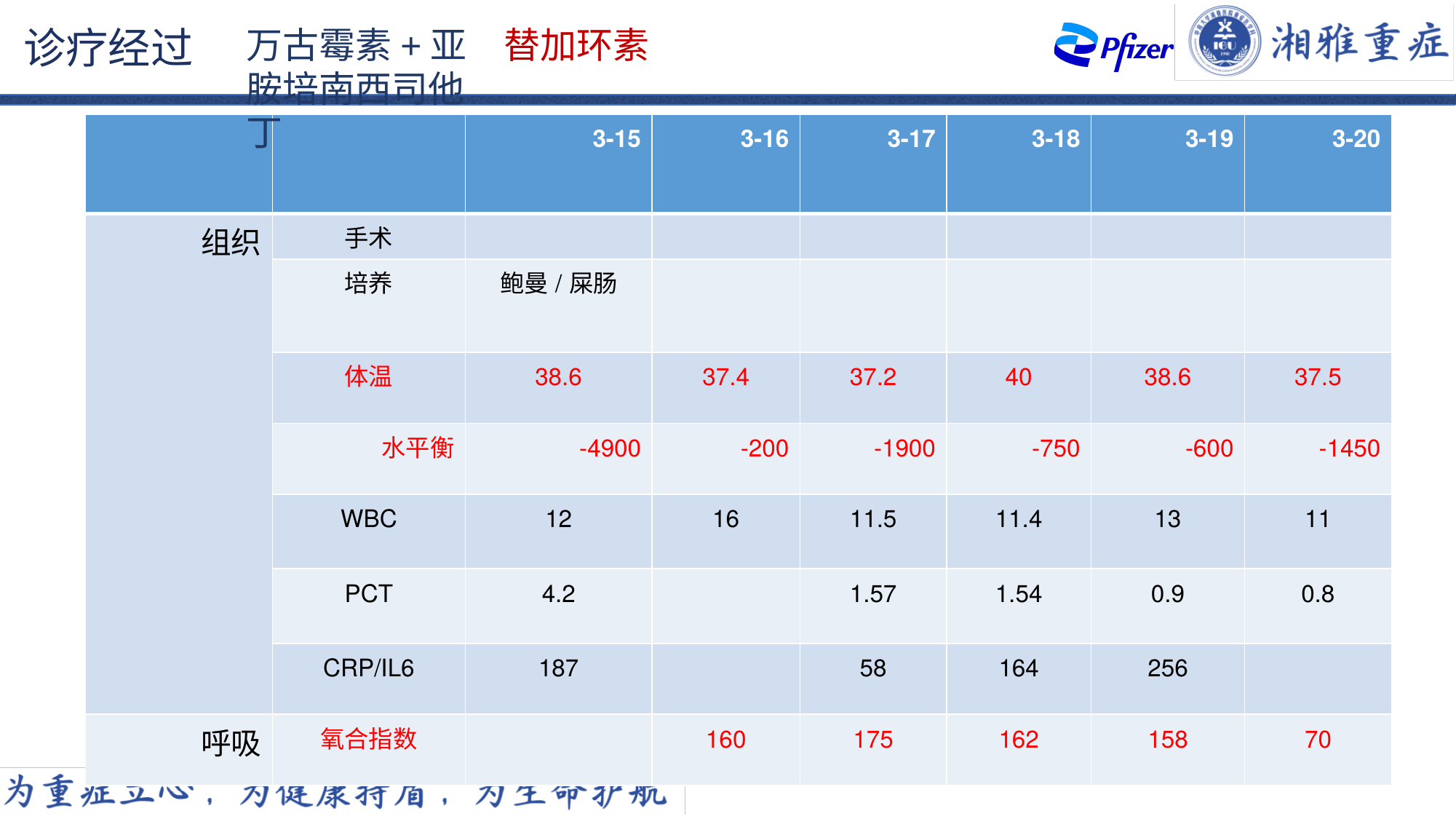

诊疗经过
万古霉素+亚胺培南西司他丁
替加环素

|  |  | 3-15 | 3-16 | 3-17 | 3-18 | 3-19 | 3-20 |
| --- | --- | --- | --- | --- | --- | --- | --- |
| 组织 | 手术 |  |  |  |  |  |  |
|  | 培养 | 鲍曼/屎肠 |  |  |  |  |  |
|  | 体温 | 38.6 | 37.4 | 37.2 | 40 | 38.6 | 37.5 |
|  | 水平衡 | -4900 | -200 | -1900 | -750 | -600 | -1450 |
|  | WBC | 12 | 16 | 11.5 | 11.4 | 13 | 11 |
|  | PCT | 4.2 |  | 1.57 | 1.54 | 0.9 | 0.8 |
|  | CRP/IL6 | 187 |  | 58 | 164 | 256 |  |
| 呼吸 | 氧合指数 |  | 160 | 175 | 162 | 158 | 70 |